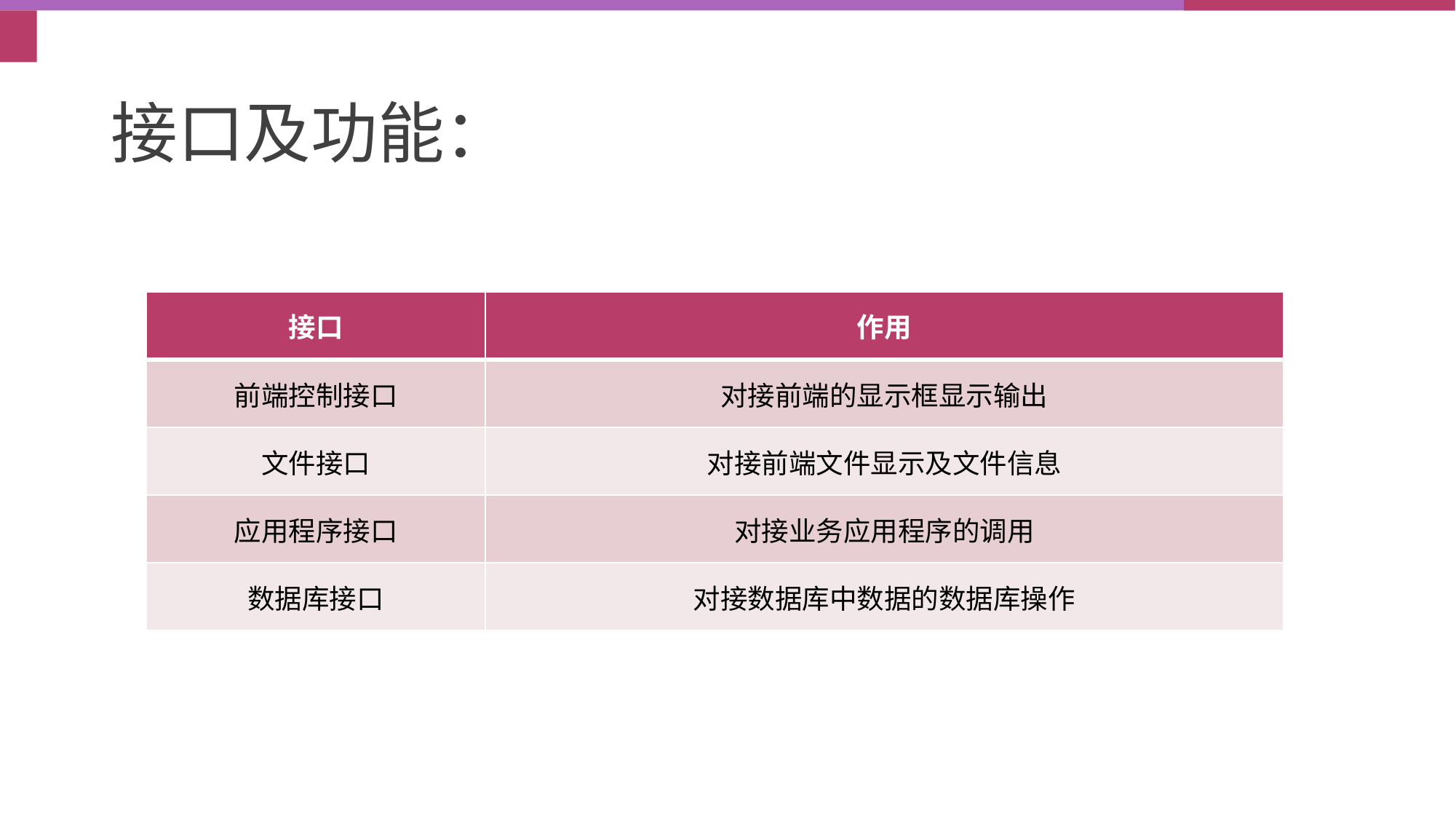

# 接口及功能：
| 接口 | 作用 |
| --- | --- |
| 前端控制接口 | 对接前端的显示框显示输出 |
| 文件接口 | 对接前端文件显示及文件信息 |
| 应用程序接口 | 对接业务应用程序的调用 |
| 数据库接口 | 对接数据库中数据的数据库操作 |